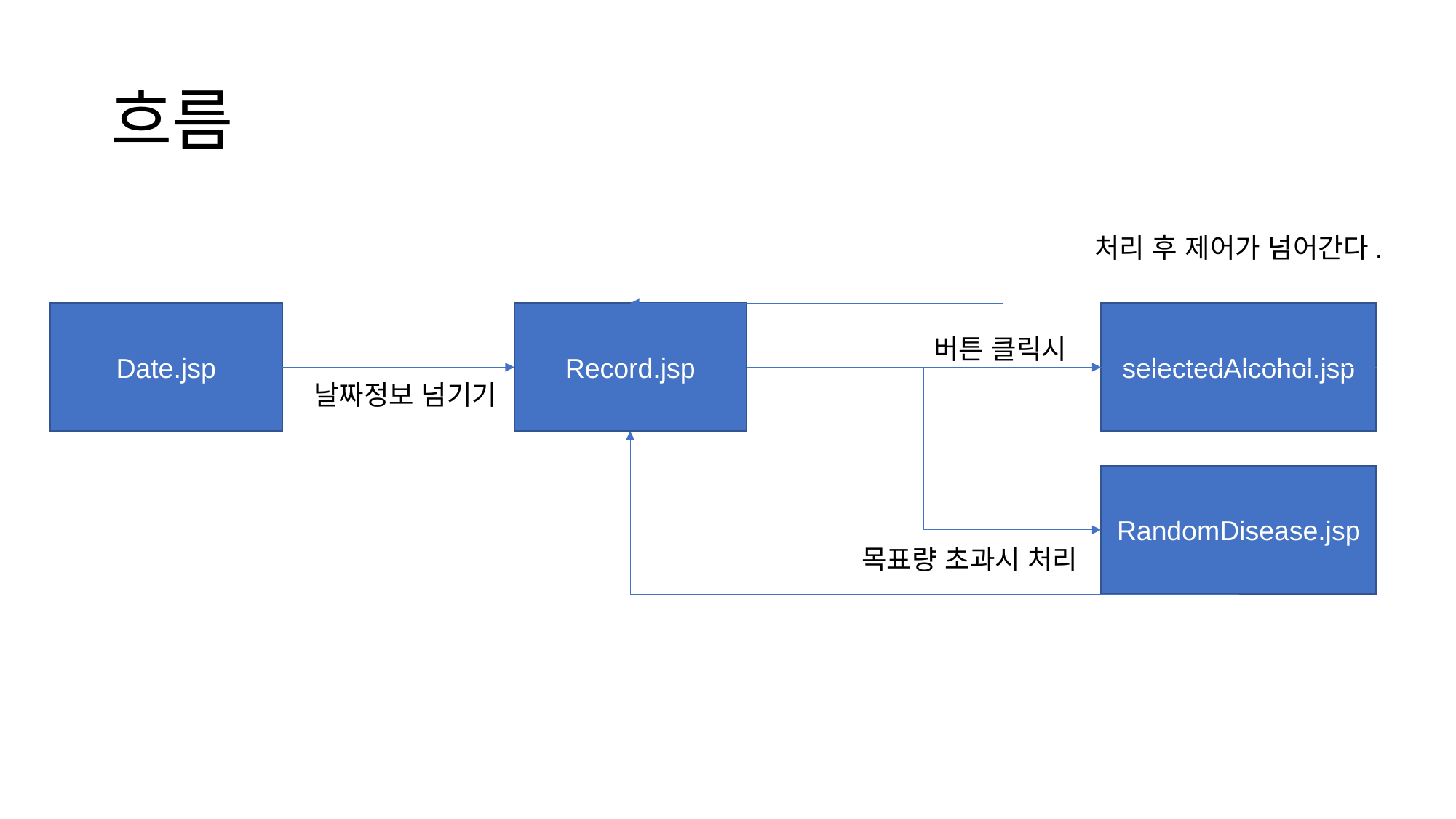

# 흐름
처리 후 제어가 넘어간다.
selectedAlcohol.jsp
Record.jsp
버튼 클릭시
RandomDisease.jsp
목표량 초과시 처리
Date.jsp
날짜정보 넘기기